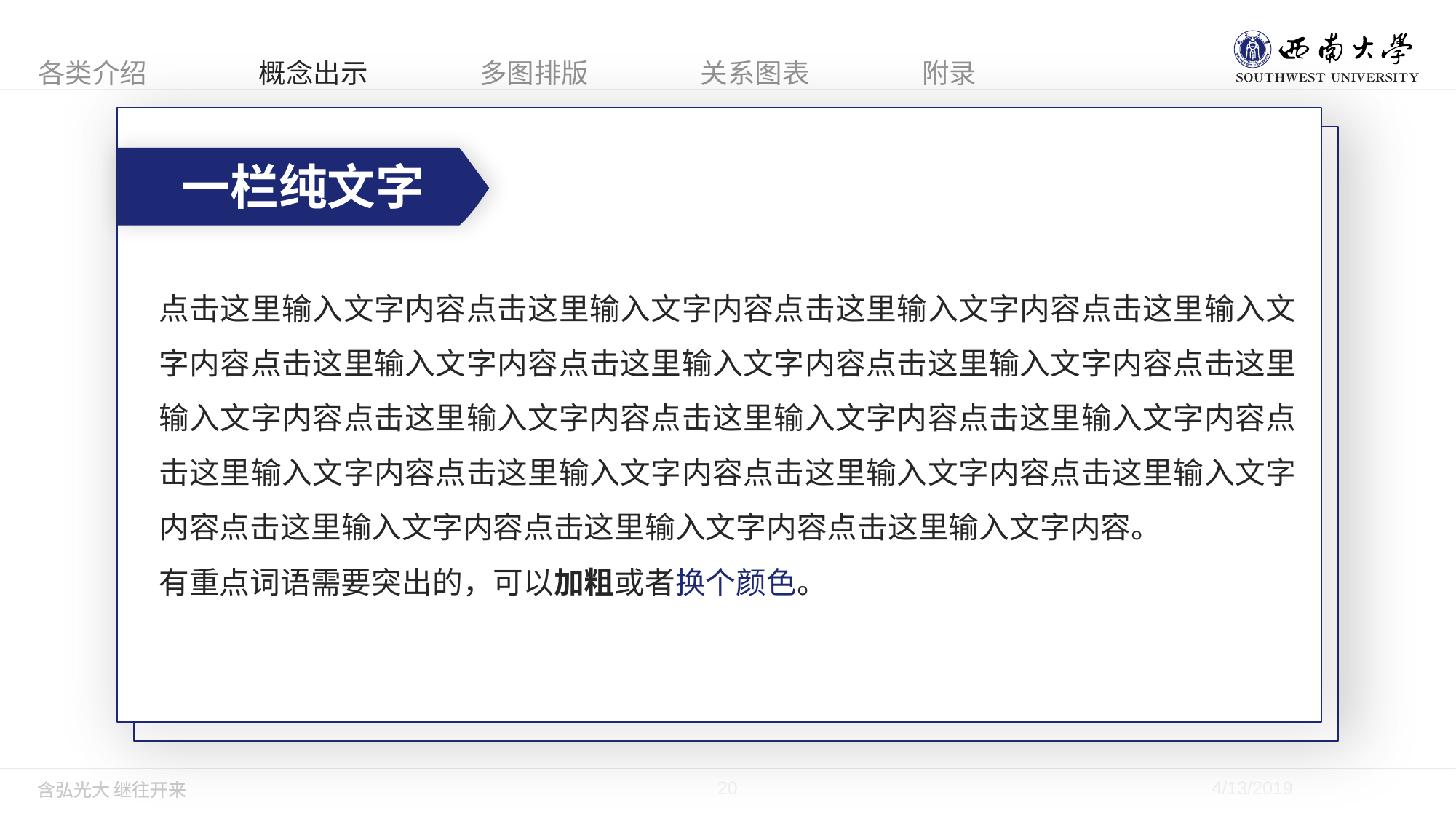

一栏纯文字
点击这里输入文字内容点击这里输入文字内容点击这里输入文字内容点击这里输入文字内容点击这里输入文字内容点击这里输入文字内容点击这里输入文字内容点击这里输入文字内容点击这里输入文字内容点击这里输入文字内容点击这里输入文字内容点击这里输入文字内容点击这里输入文字内容点击这里输入文字内容点击这里输入文字内容点击这里输入文字内容点击这里输入文字内容点击这里输入文字内容。
有重点词语需要突出的，可以加粗或者换个颜色。
20
4/13/2019